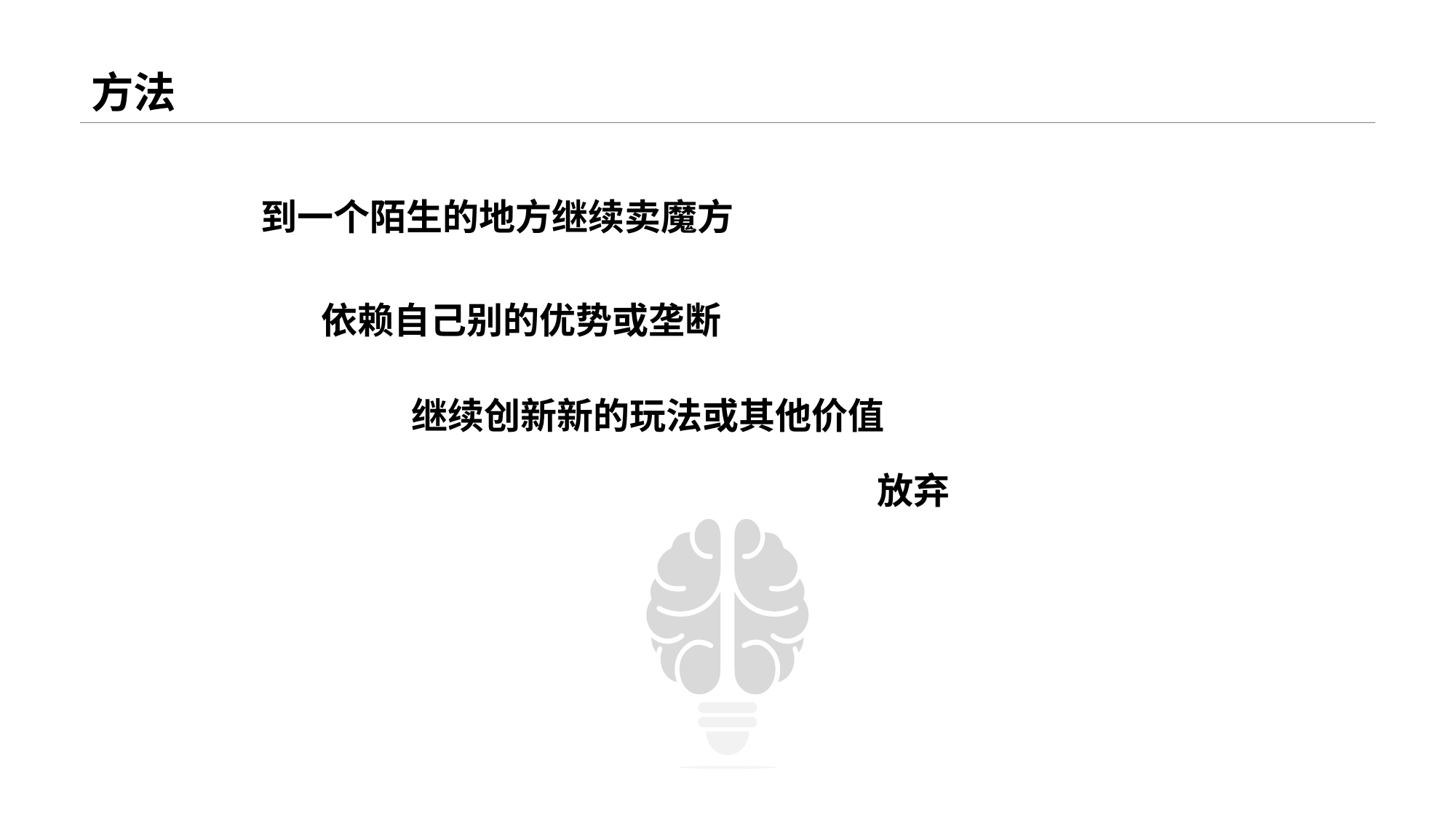

# 方法
到一个陌生的地方继续卖魔方

依赖自己别的优势或垄断

继续创新新的玩法或其他价值

放弃